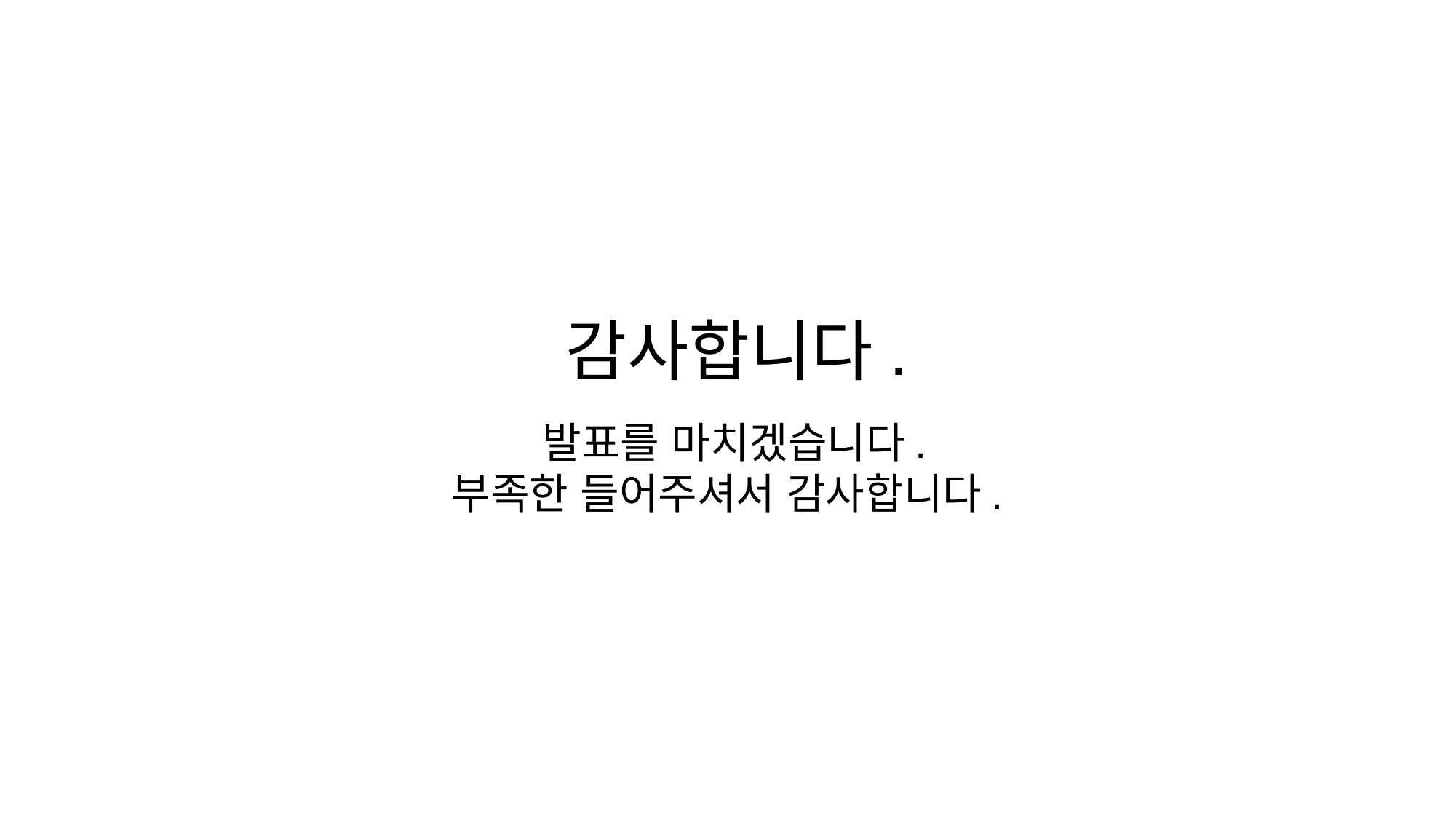

# 감사합니다.
 발표를 마치겠습니다.
부족한 들어주셔서 감사합니다.